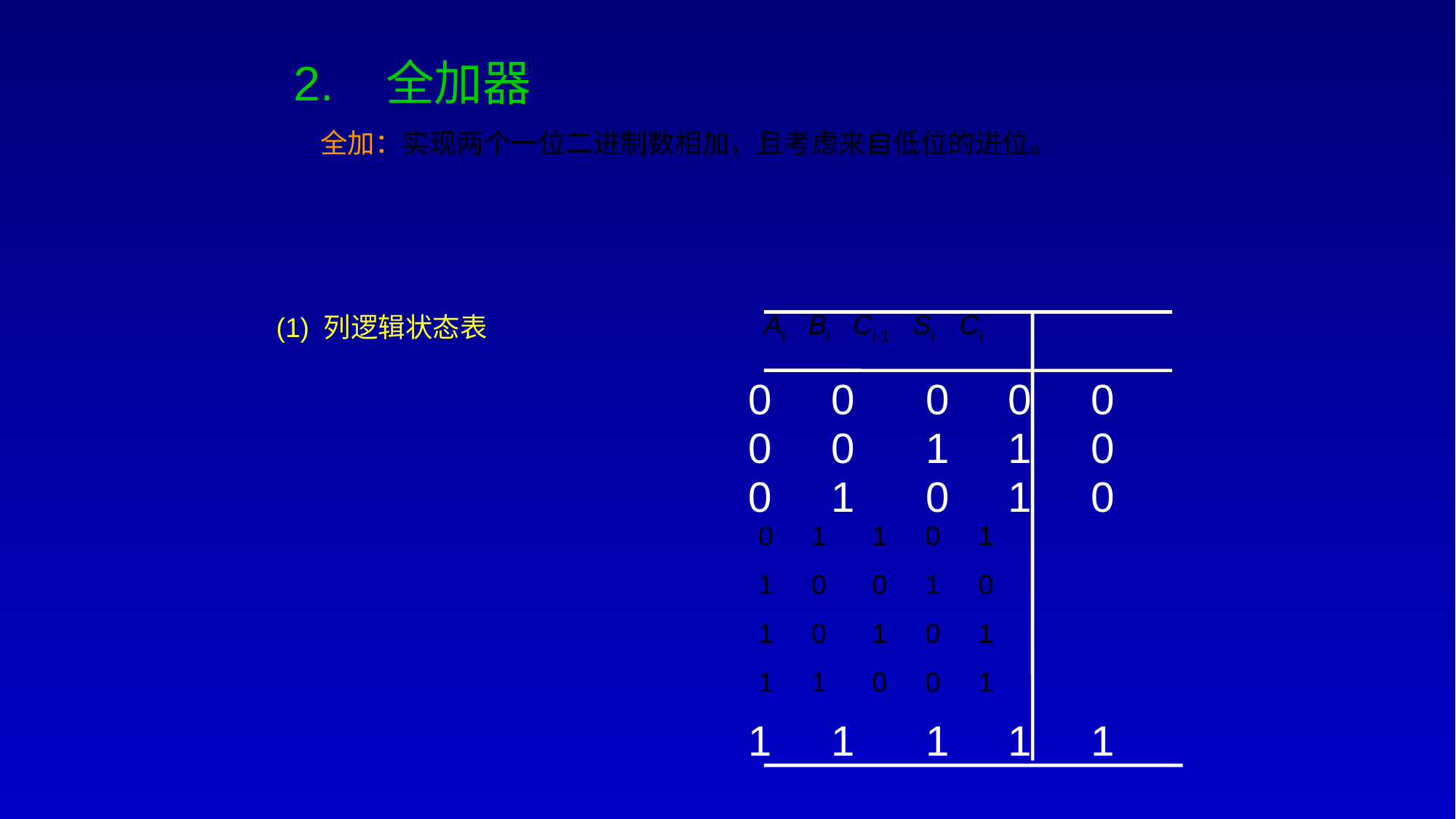

2.   全加器
     全加：实现两个一位二进制数相加，且考虑来自低位的进位。
Ai   Bi   Ci-1   Si     Ci

0     0      0     0     0

0     0      1     1     0
0     1      0     1     0
0     1      1     0     1
1     0      0     1     0
1     0      1     0     1
1     1      0     0     1
1     1      1     1     1

(1) 列逻辑状态表